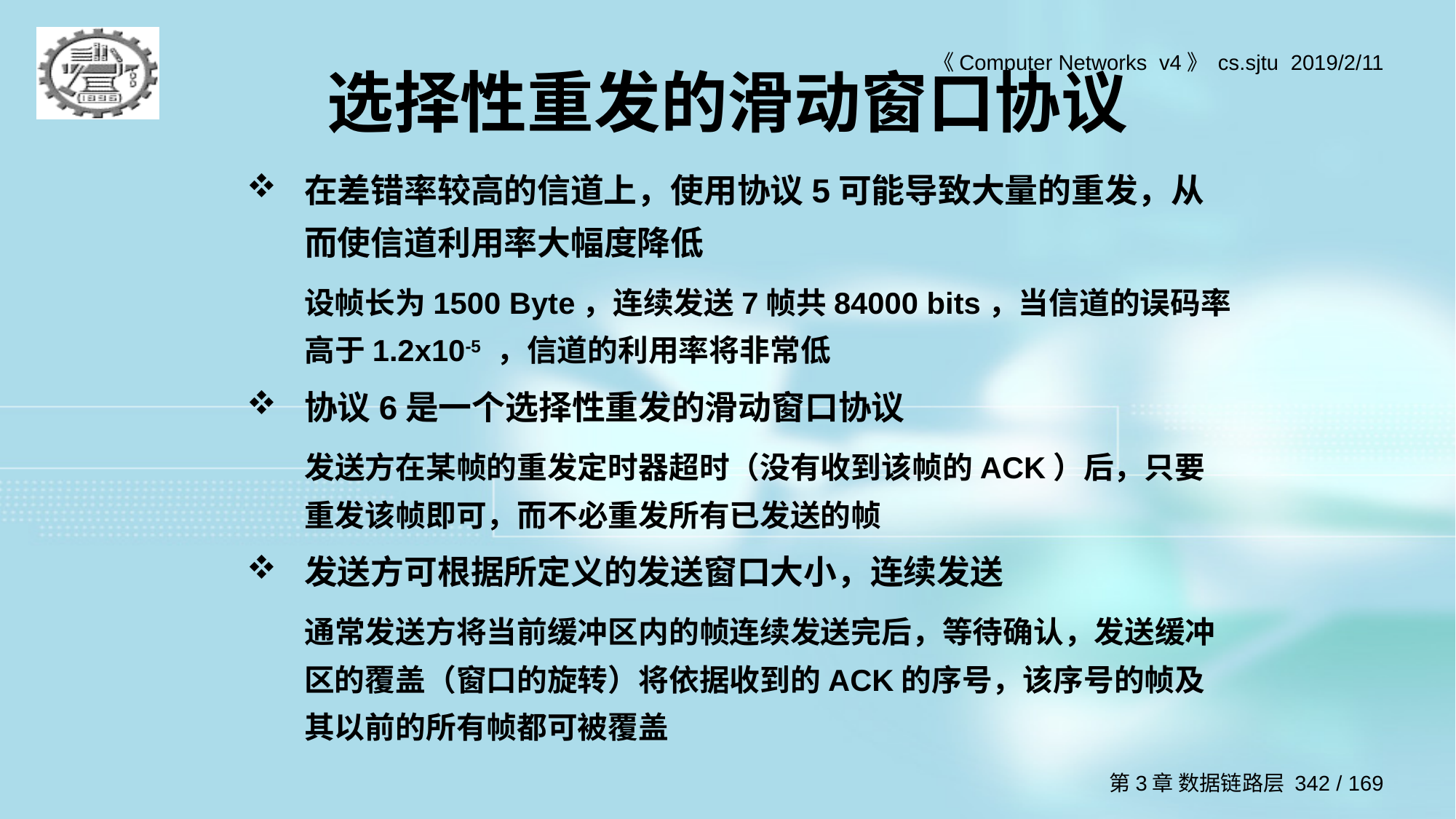

# 选择性重发的滑动窗口协议
在差错率较高的信道上，使用协议5可能导致大量的重发，从而使信道利用率大幅度降低
	设帧长为1500 Byte，连续发送7帧共84000 bits，当信道的误码率高于1.2x10-5 ，信道的利用率将非常低
协议6是一个选择性重发的滑动窗口协议
	发送方在某帧的重发定时器超时（没有收到该帧的ACK）后，只要重发该帧即可，而不必重发所有已发送的帧
发送方可根据所定义的发送窗口大小，连续发送
	通常发送方将当前缓冲区内的帧连续发送完后，等待确认，发送缓冲区的覆盖（窗口的旋转）将依据收到的ACK的序号，该序号的帧及其以前的所有帧都可被覆盖